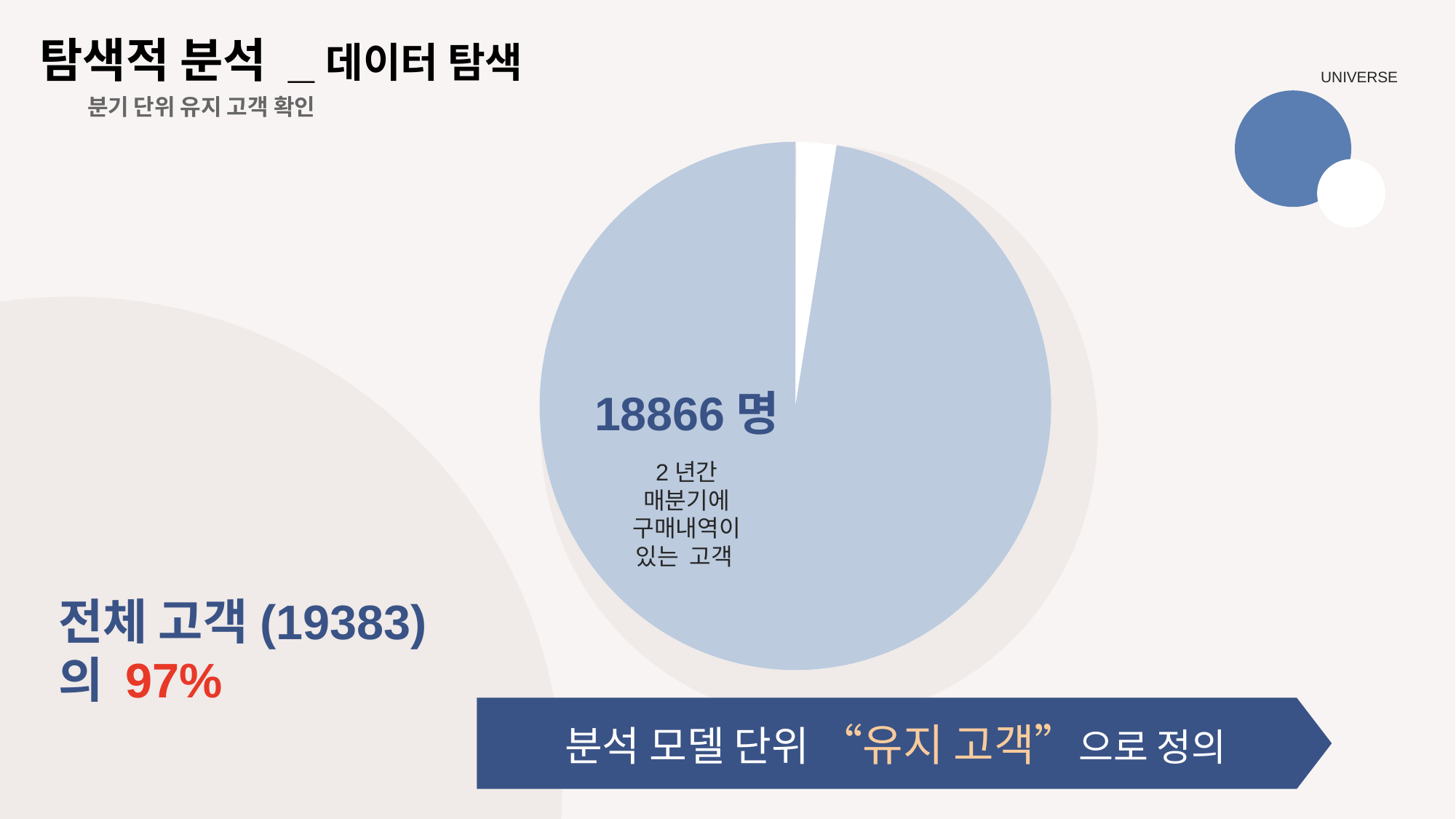

탐색적 분석 _데이터 탐색
UNIVERSE
 분기 단위 유지 고객 확인

18866명
2년간 매분기에 구매내역이 있는  고객

전체 고객(19383)의 97%
분석 모델 단위 “유지 고객”으로 정의